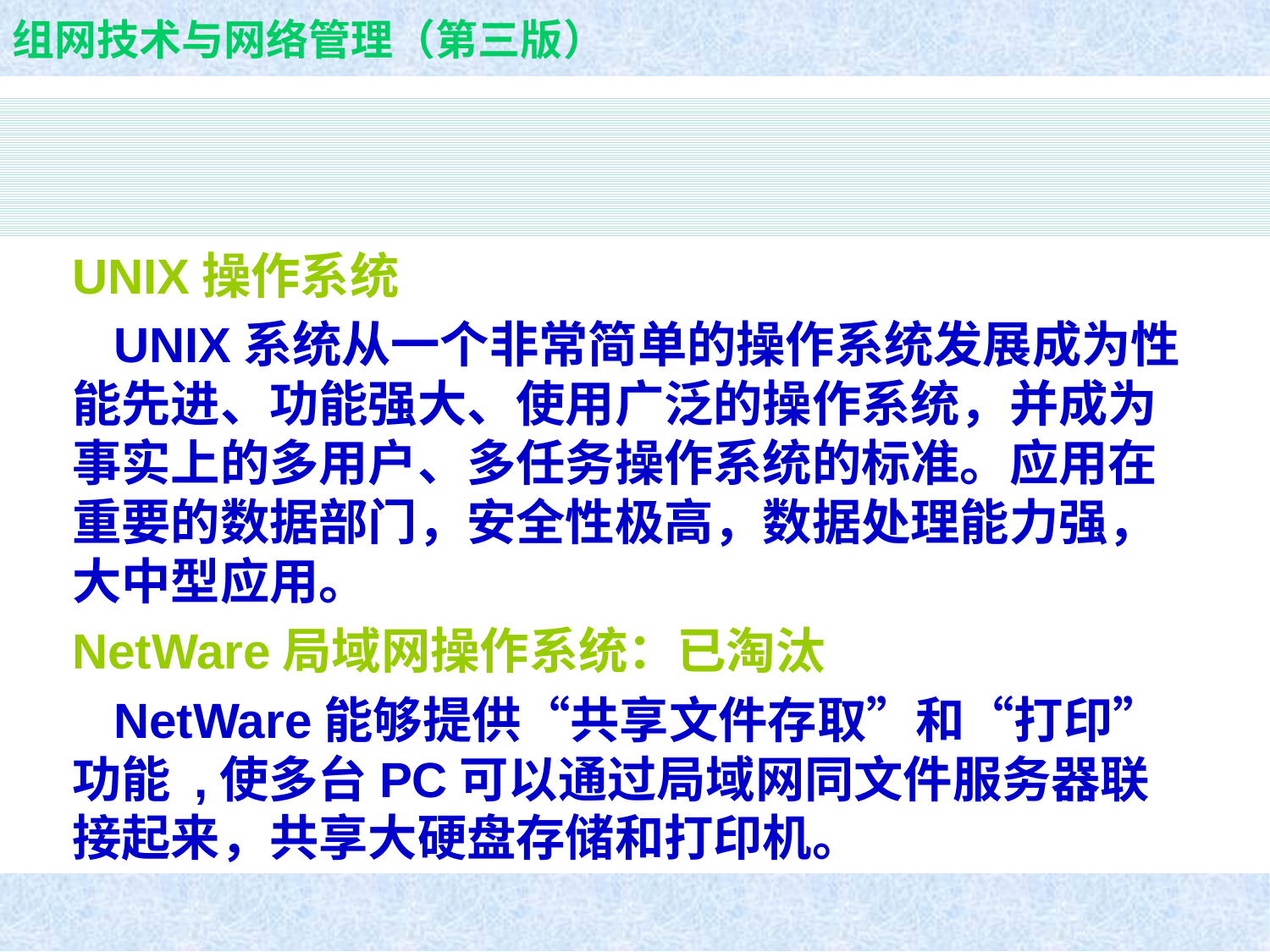

UNIX操作系统
   UNIX系统从一个非常简单的操作系统发展成为性能先进、功能强大、使用广泛的操作系统，并成为事实上的多用户、多任务操作系统的标准。应用在重要的数据部门，安全性极高，数据处理能力强，大中型应用。
NetWare局域网操作系统：已淘汰
   NetWare能够提供“共享文件存取”和“打印”功能 ,使多台PC可以通过局域网同文件服务器联接起来，共享大硬盘存储和打印机。